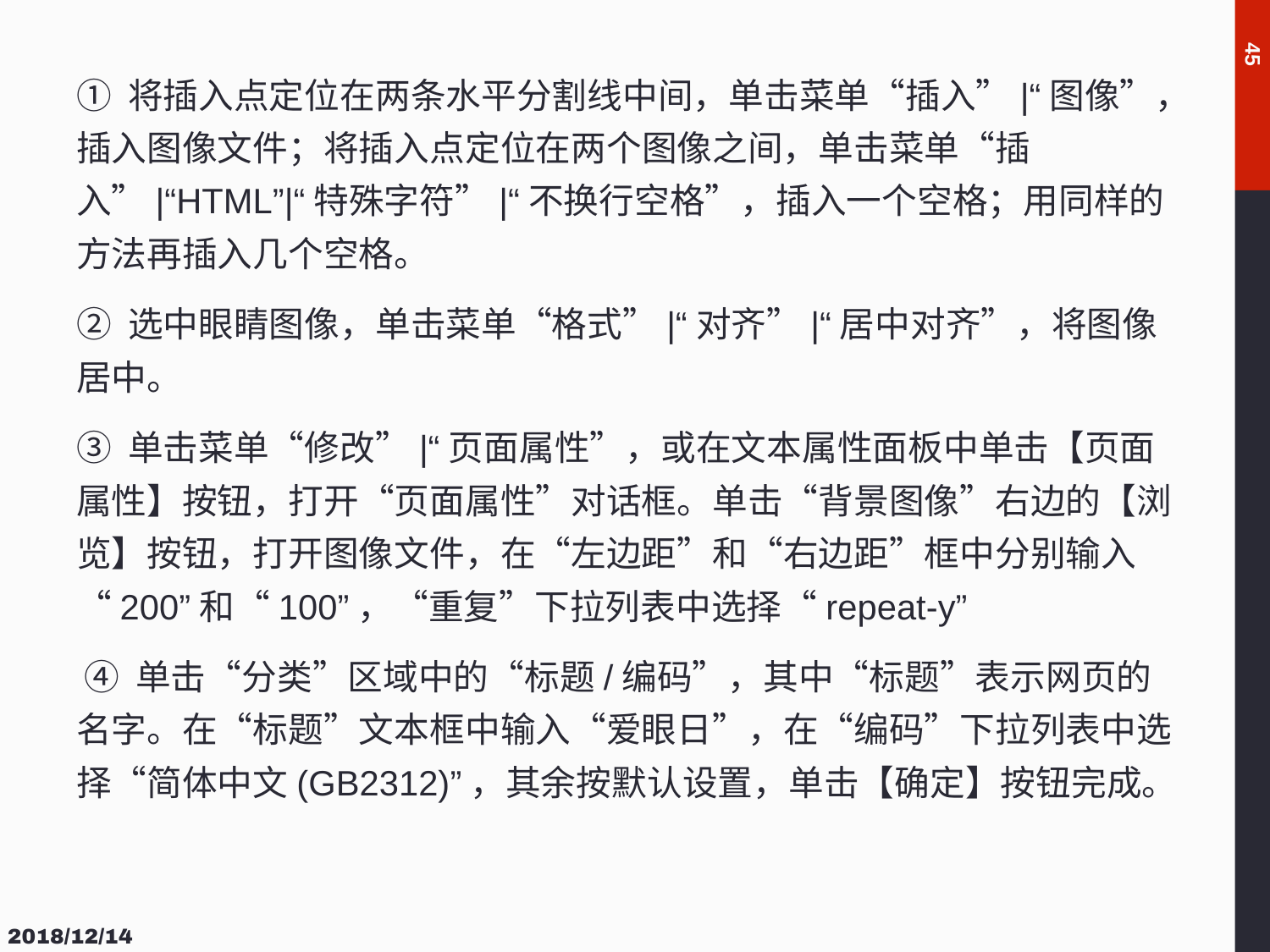

45
① 将插入点定位在两条水平分割线中间，单击菜单“插入”|“图像”，插入图像文件；将插入点定位在两个图像之间，单击菜单“插入”|“HTML”|“特殊字符”|“不换行空格”，插入一个空格；用同样的方法再插入几个空格。
② 选中眼睛图像，单击菜单“格式”|“对齐”|“居中对齐”，将图像居中。
③ 单击菜单“修改”|“页面属性”，或在文本属性面板中单击【页面属性】按钮，打开“页面属性”对话框。单击“背景图像”右边的【浏览】按钮，打开图像文件，在“左边距”和“右边距”框中分别输入“200”和“100”，“重复”下拉列表中选择“repeat-y”
 ④ 单击“分类”区域中的“标题/编码”，其中“标题”表示网页的名字。在“标题”文本框中输入“爱眼日”，在“编码”下拉列表中选择“简体中文(GB2312)”，其余按默认设置，单击【确定】按钮完成。

2018/12/14